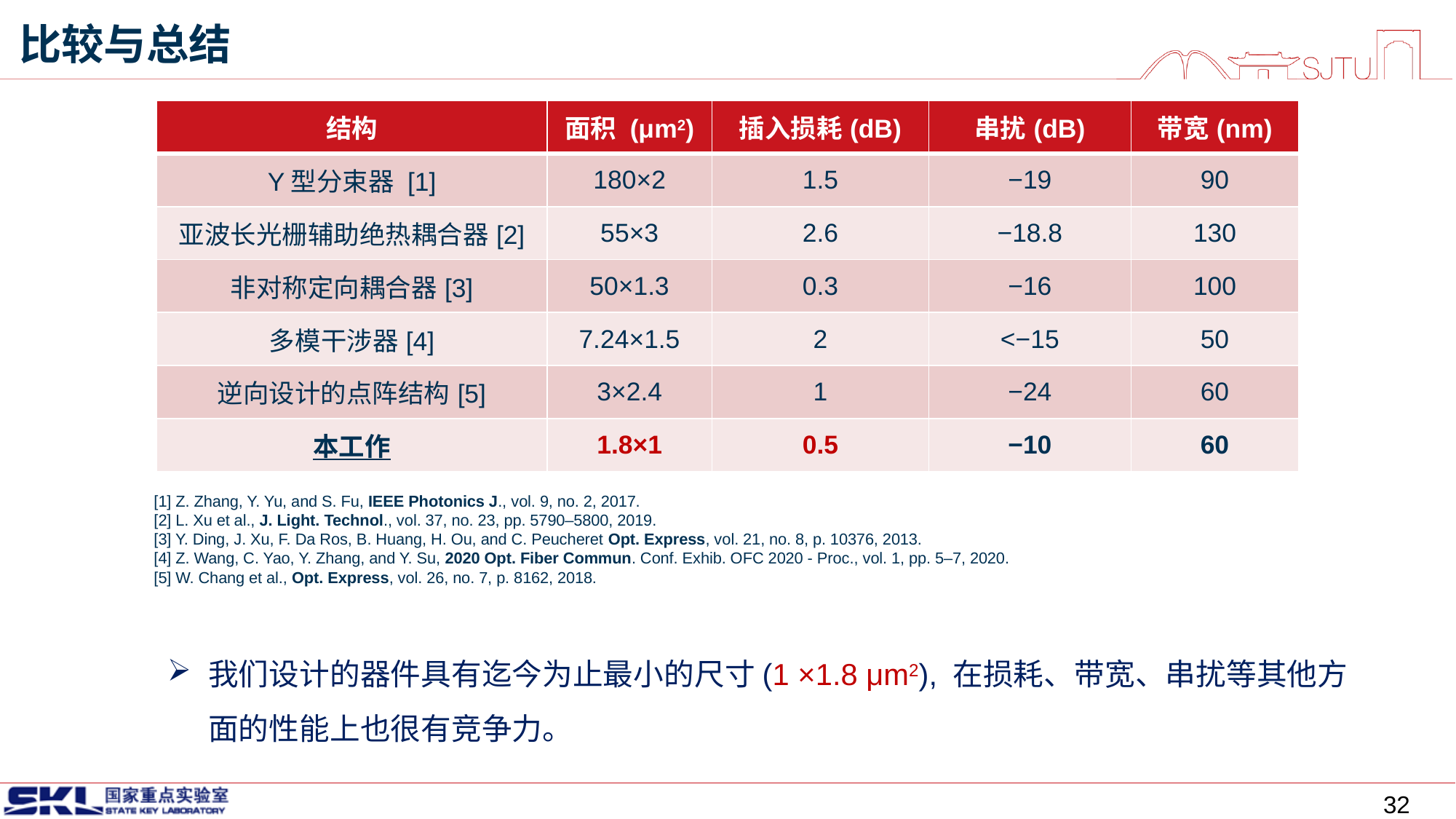

比较与总结

| 结构 | 面积 (μm2) | 插入损耗(dB) | 串扰(dB) | 带宽(nm) |
| --- | --- | --- | --- | --- |
| Y型分束器 [1] | 180×2 | 1.5 | −19 | 90 |
| 亚波长光栅辅助绝热耦合器[2] | 55×3 | 2.6 | −18.8 | 130 |
| 非对称定向耦合器[3] | 50×1.3 | 0.3 | −16 | 100 |
| 多模干涉器[4] | 7.24×1.5 | 2 | <−15 | 50 |
| 逆向设计的点阵结构[5] | 3×2.4 | 1 | −24 | 60 |
| 本工作 | 1.8×1 | 0.5 | −10 | 60 |
[1] Z. Zhang, Y. Yu, and S. Fu, IEEE Photonics J., vol. 9, no. 2, 2017.
[2] L. Xu et al., J. Light. Technol., vol. 37, no. 23, pp. 5790–5800, 2019.
[3] Y. Ding, J. Xu, F. Da Ros, B. Huang, H. Ou, and C. Peucheret Opt. Express, vol. 21, no. 8, p. 10376, 2013.
[4] Z. Wang, C. Yao, Y. Zhang, and Y. Su, 2020 Opt. Fiber Commun. Conf. Exhib. OFC 2020 - Proc., vol. 1, pp. 5–7, 2020.
[5] W. Chang et al., Opt. Express, vol. 26, no. 7, p. 8162, 2018.
我们设计的器件具有迄今为止最小的尺寸(1 ×1.8 μm2), 在损耗、带宽、串扰等其他方面的性能上也很有竞争力。